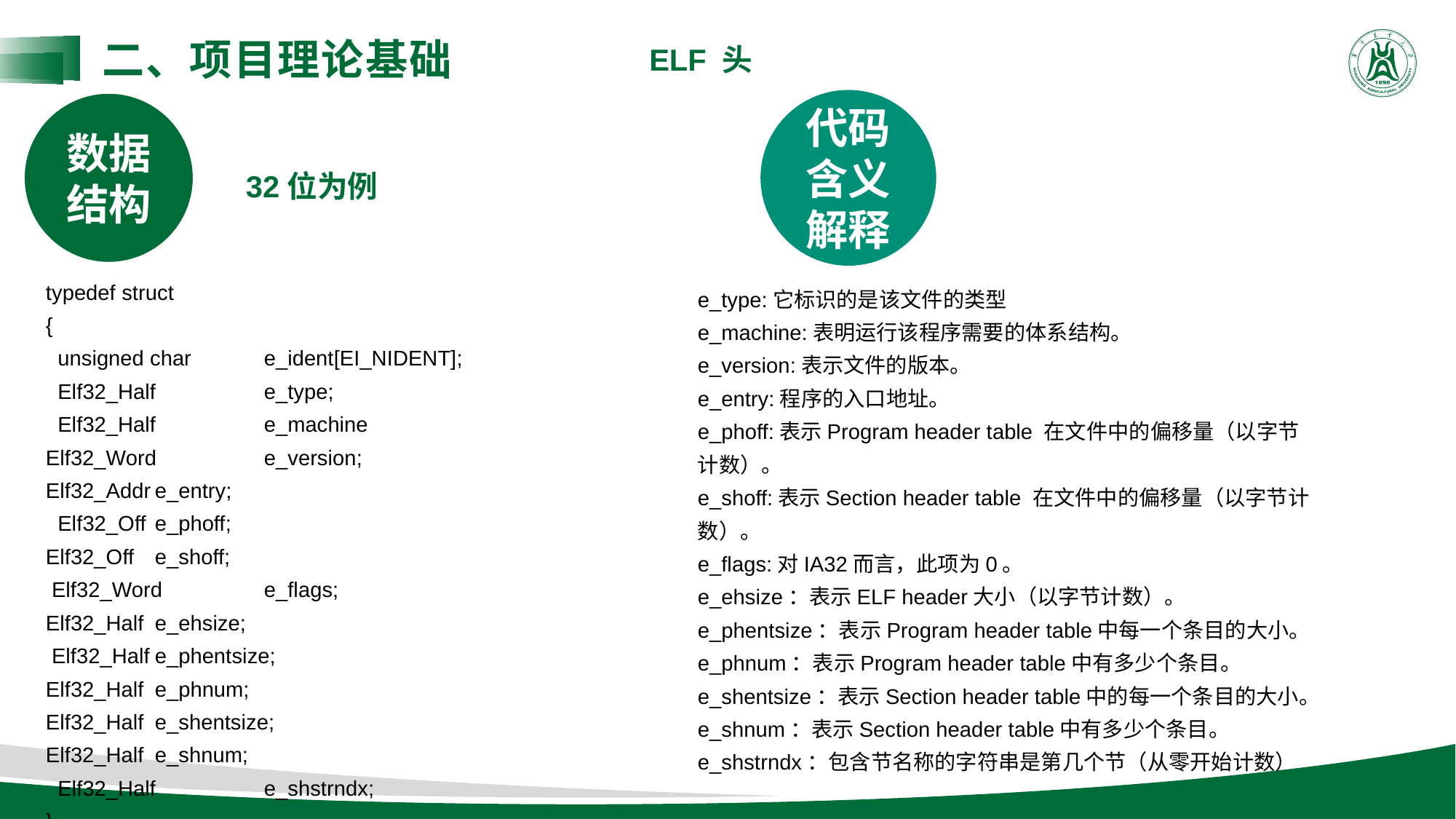

二、项目理论基础
 ELF 头
代码含义解释
数据结构
32位为例
typedef struct
{
  unsigned char	e_ident[EI_NIDENT];
  Elf32_Half	e_type;
  Elf32_Half	e_machine
Elf32_Word	e_version;
Elf32_Addr	e_entry;
  Elf32_Off	e_phoff;
Elf32_Off	e_shoff;
 Elf32_Word	e_flags;
Elf32_Half	e_ehsize;
 Elf32_Half	e_phentsize;
Elf32_Half	e_phnum;
Elf32_Half	e_shentsize;
Elf32_Half	e_shnum;
  Elf32_Half	e_shstrndx;
}
e_type:它标识的是该文件的类型
e_machine:表明运行该程序需要的体系结构。
e_version:表示文件的版本。
e_entry:程序的入口地址。
e_phoff:表示Program header table 在文件中的偏移量（以字节计数）。
e_shoff:表示Section header table 在文件中的偏移量（以字节计数）。
e_flags:对IA32而言，此项为0。
e_ehsize：表示ELF header大小（以字节计数）。
e_phentsize：表示Program header table中每一个条目的大小。
e_phnum：表示Program header table中有多少个条目。
e_shentsize：表示Section header table中的每一个条目的大小。
e_shnum：表示Section header table中有多少个条目。
e_shstrndx：包含节名称的字符串是第几个节（从零开始计数）
7